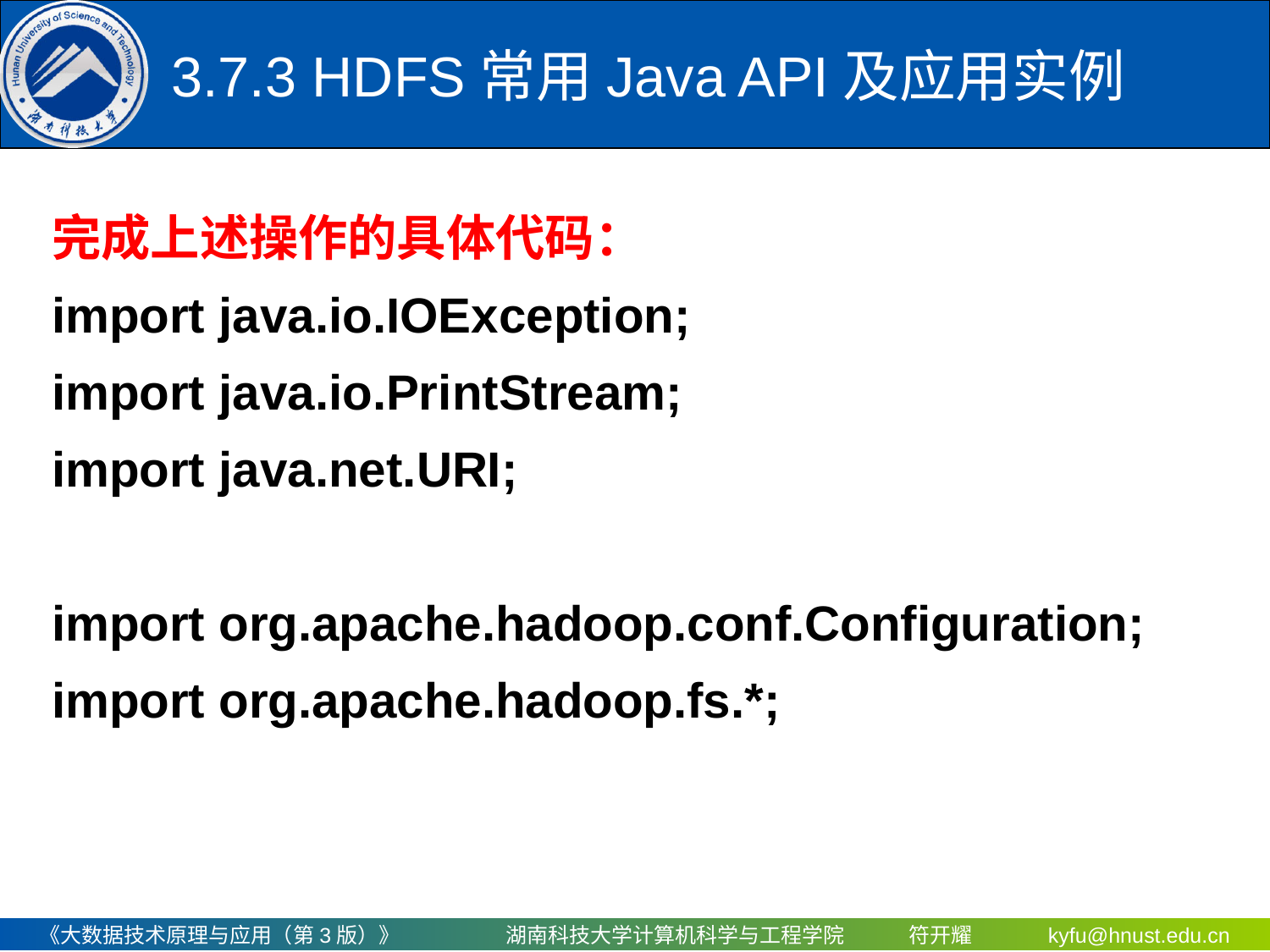

# 3.7.3 HDFS常用Java API及应用实例
完成上述操作的具体代码：
import java.io.IOException;
import java.io.PrintStream;
import java.net.URI;

import org.apache.hadoop.conf.Configuration;
import org.apache.hadoop.fs.*;